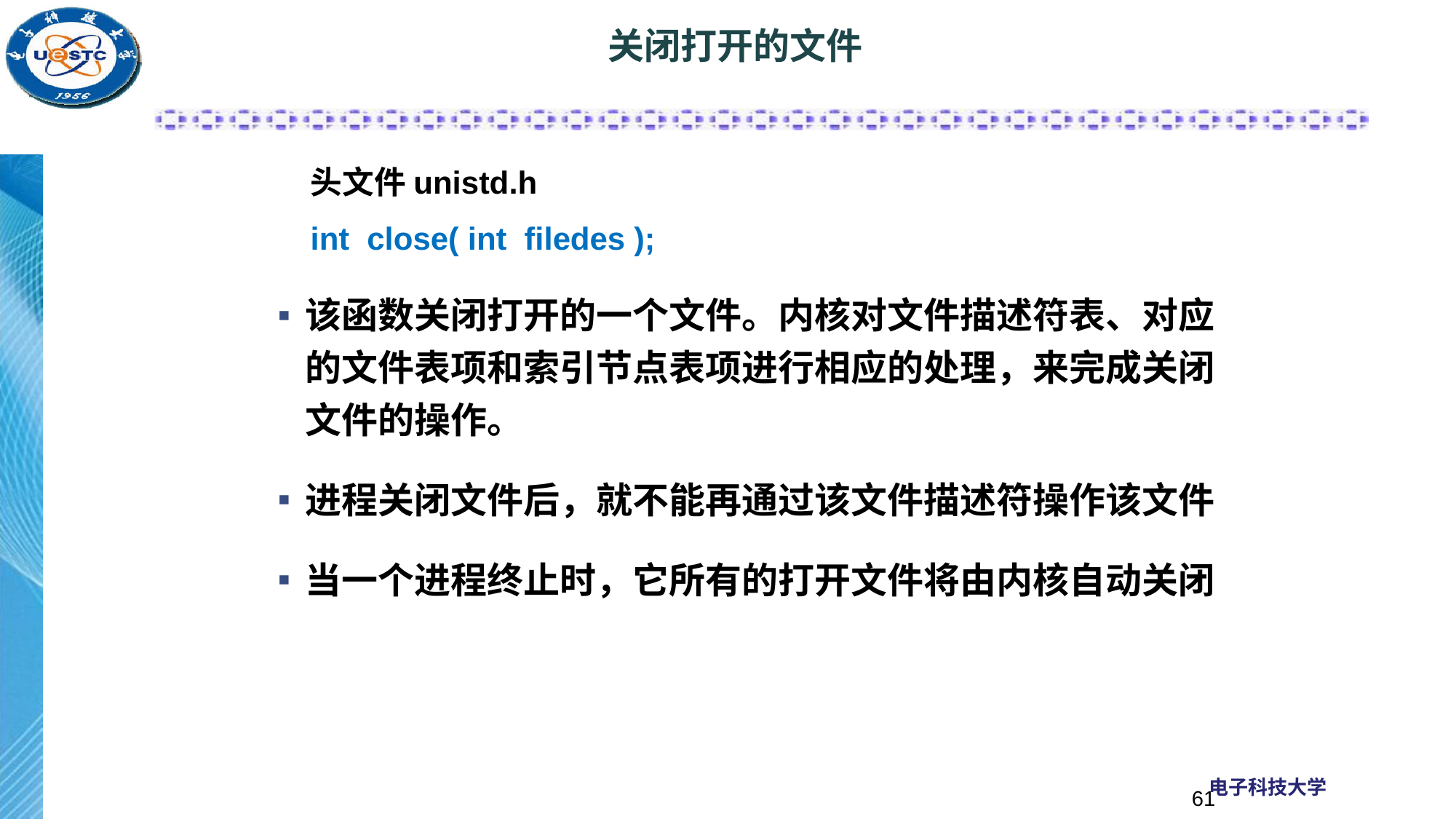

# 关闭打开的文件
头文件unistd.h
int  close( int  filedes );
该函数关闭打开的一个文件。内核对文件描述符表、对应的文件表项和索引节点表项进行相应的处理，来完成关闭文件的操作。
进程关闭文件后，就不能再通过该文件描述符操作该文件
当一个进程终止时，它所有的打开文件将由内核自动关闭
61